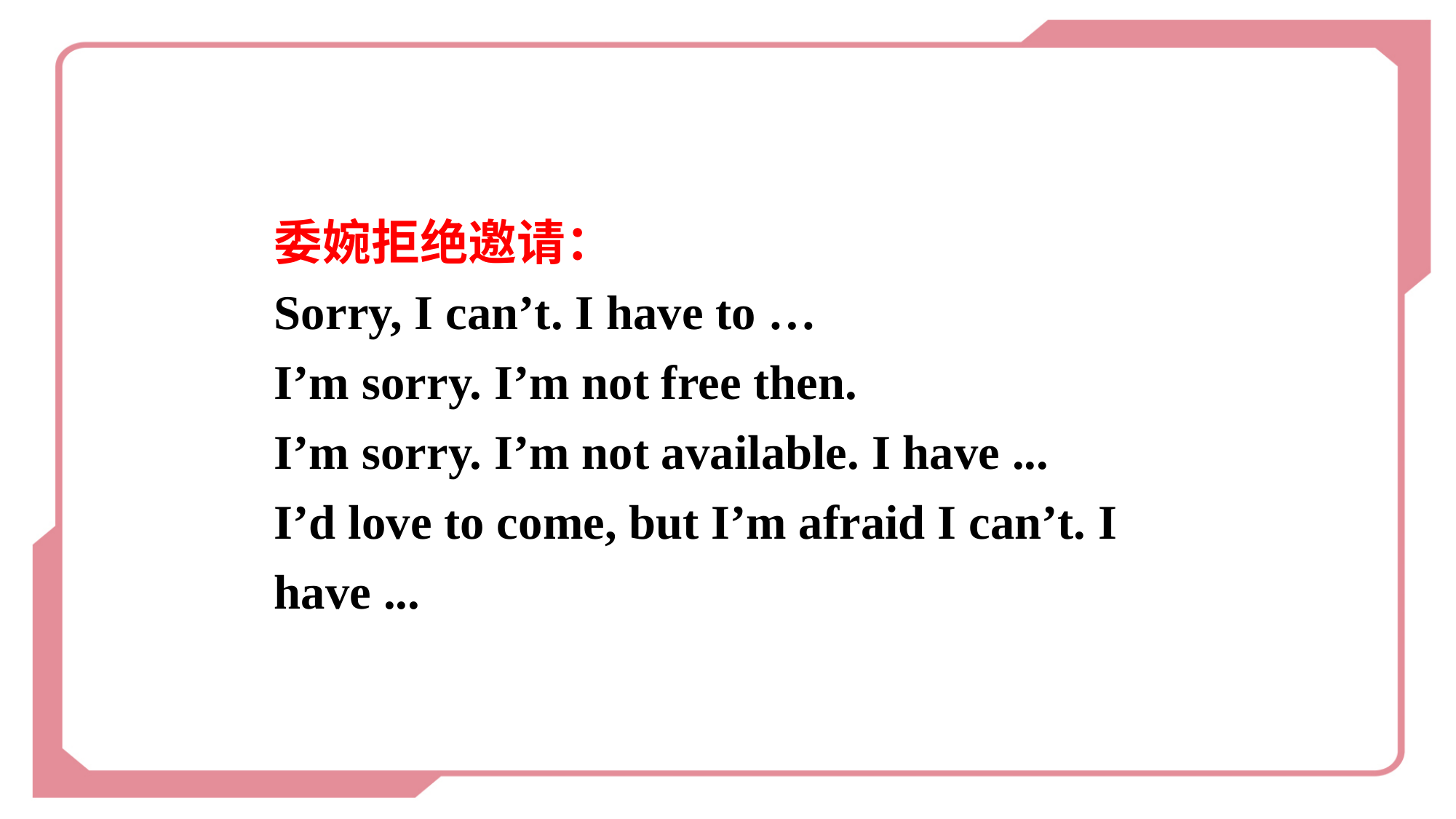

委婉拒绝邀请：
Sorry, I can’t. I have to …
I’m sorry. I’m not free then.
I’m sorry. I’m not available. I have ...
I’d love to come, but I’m afraid I can’t. I have ...